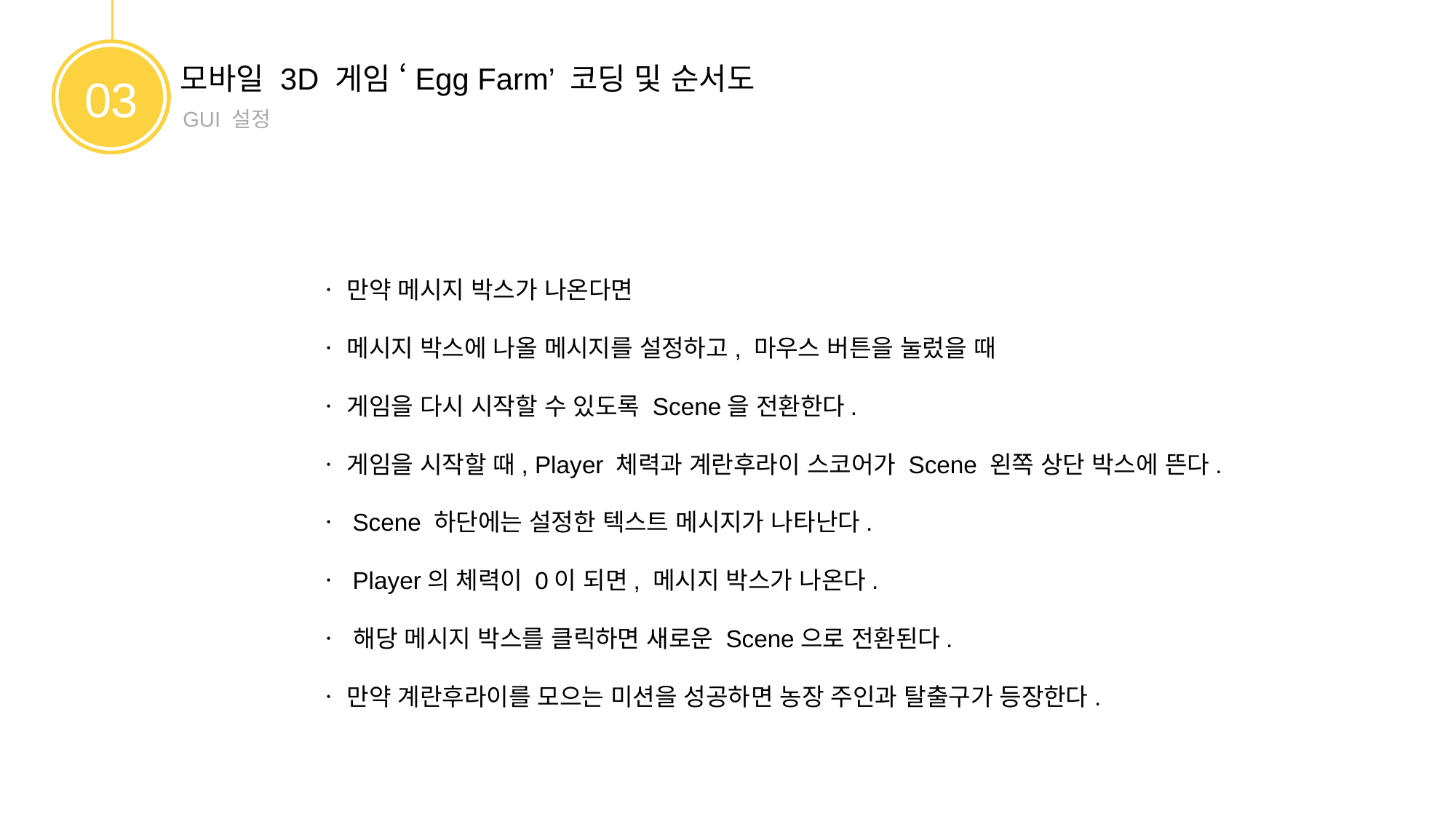

모바일 3D 게임 ‘Egg Farm’ 코딩 및 순서도
03
GUI 설정
ㆍ 만약 메시지 박스가 나온다면
ㆍ 메시지 박스에 나올 메시지를 설정하고, 마우스 버튼을 눌렀을 때
ㆍ 게임을 다시 시작할 수 있도록 Scene을 전환한다.
ㆍ 게임을 시작할 때, Player 체력과 계란후라이 스코어가 Scene 왼쪽 상단 박스에 뜬다.
ㆍ Scene 하단에는 설정한 텍스트 메시지가 나타난다.
ㆍ Player의 체력이 0이 되면, 메시지 박스가 나온다.
ㆍ  해당 메시지 박스를 클릭하면 새로운 Scene으로 전환된다.
ㆍ 만약 계란후라이를 모으는 미션을 성공하면 농장 주인과 탈출구가 등장한다.